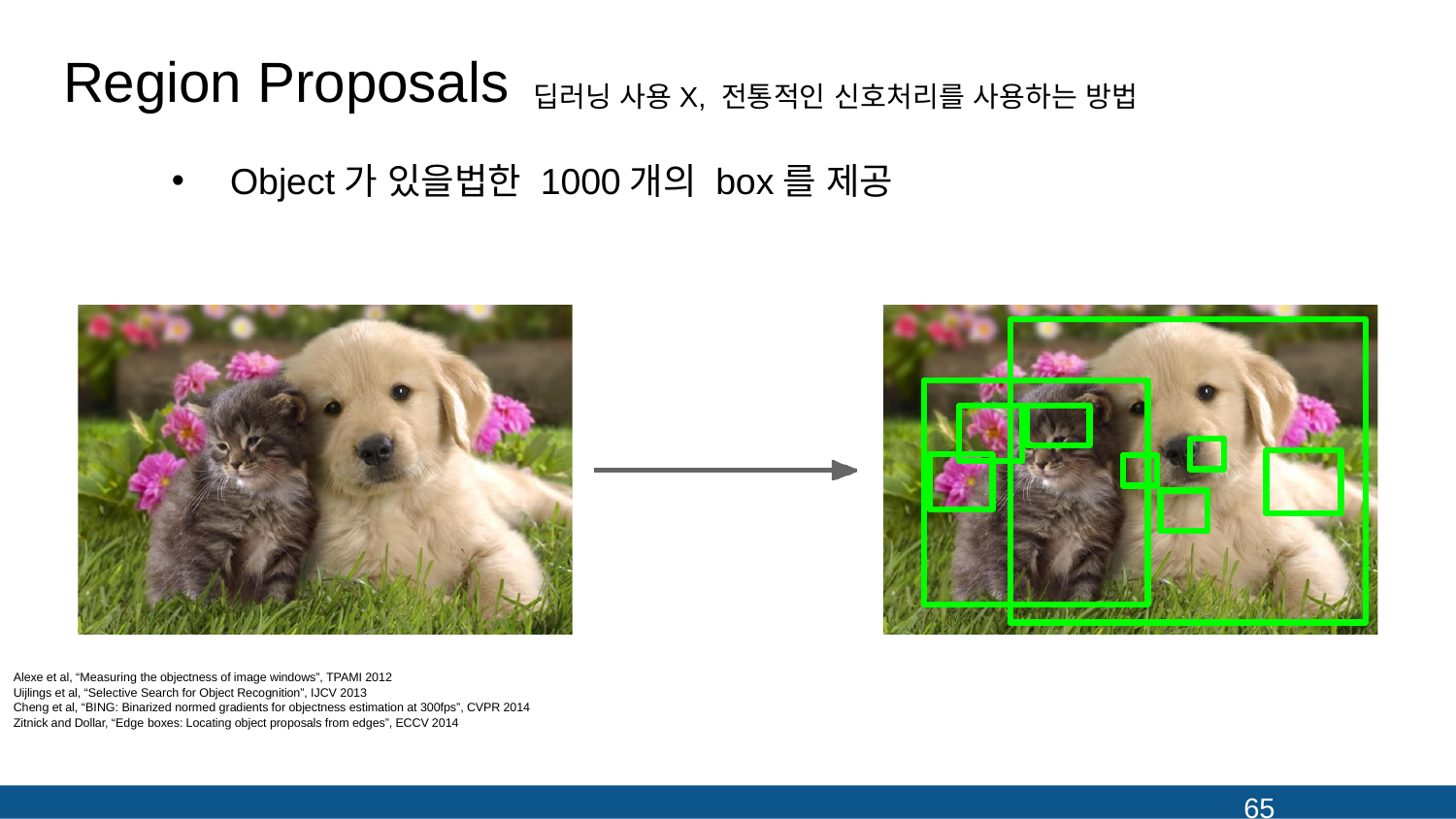

# Region Proposals
딥러닝 사용X, 전통적인 신호처리를 사용하는 방법
Object가 있을법한 1000개의 box를 제공

Alexe et al, “Measuring the objectness of image windows”, TPAMI 2012  Uijlings et al, “Selective Search for Object Recognition”, IJCV 2013
Cheng et al, “BING: Binarized normed gradients for objectness estimation at 300fps”, CVPR 2014  Zitnick and Dollar, “Edge boxes: Locating object proposals from edges”, ECCV 2014
65